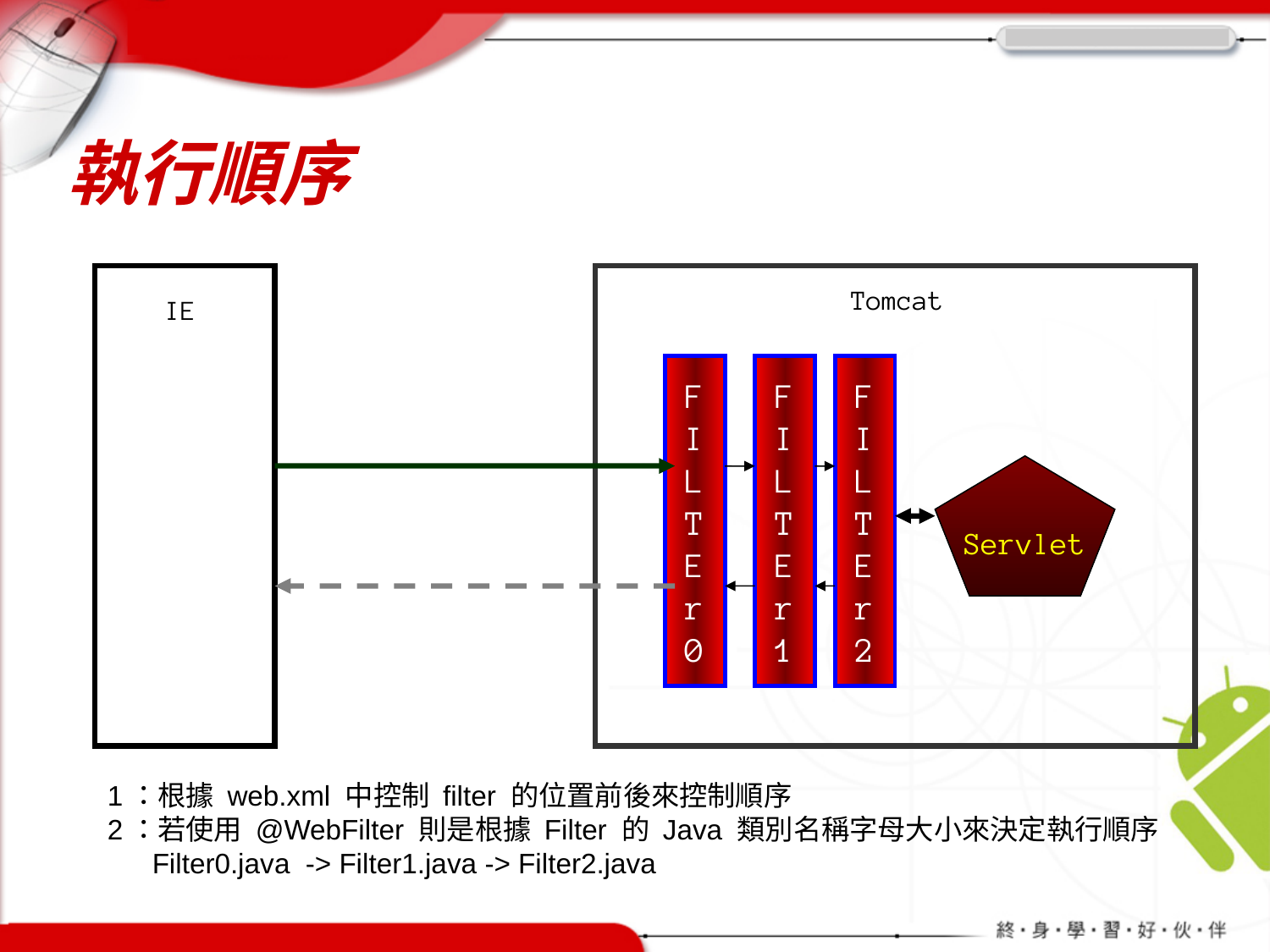

# 執行順序

Tomcat
IE
F
I
L
T
E
r
0
F
I
L
T
E
r
1
F
I
L
T
E
r
2
Servlet

1：根據 web.xml 中控制 filter 的位置前後來控制順序
2：若使用 @WebFilter 則是根據 Filter 的 Java 類別名稱字母大小來決定執行順序
      Filter0.java  -> Filter1.java -> Filter2.java